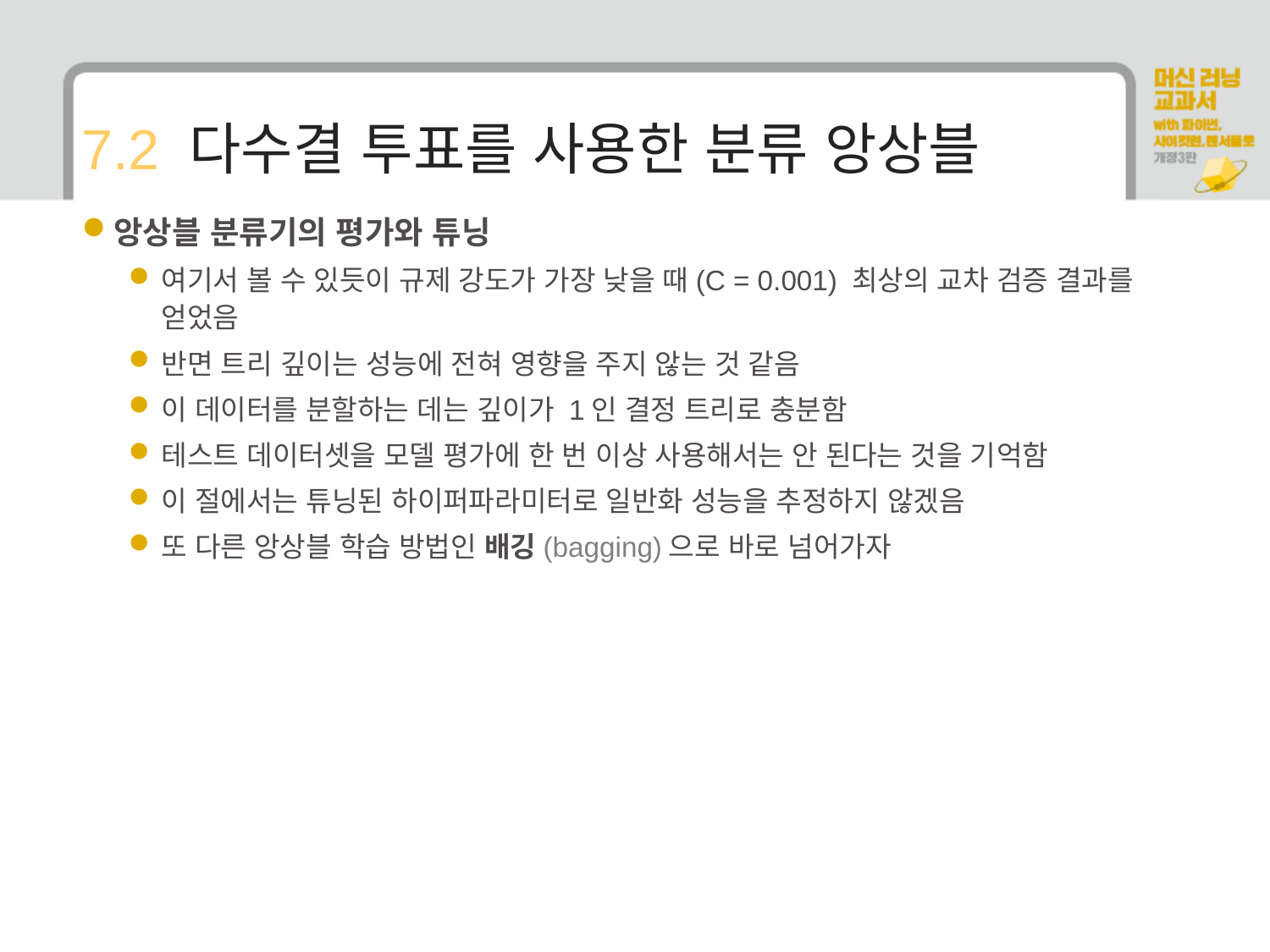

# 7.2 다수결 투표를 사용한 분류 앙상블
앙상블 분류기의 평가와 튜닝
여기서 볼 수 있듯이 규제 강도가 가장 낮을 때(C = 0.001) 최상의 교차 검증 결과를 얻었음
반면 트리 깊이는 성능에 전혀 영향을 주지 않는 것 같음
이 데이터를 분할하는 데는 깊이가 1인 결정 트리로 충분함
테스트 데이터셋을 모델 평가에 한 번 이상 사용해서는 안 된다는 것을 기억함
이 절에서는 튜닝된 하이퍼파라미터로 일반화 성능을 추정하지 않겠음
또 다른 앙상블 학습 방법인 배깅(bagging)으로 바로 넘어가자